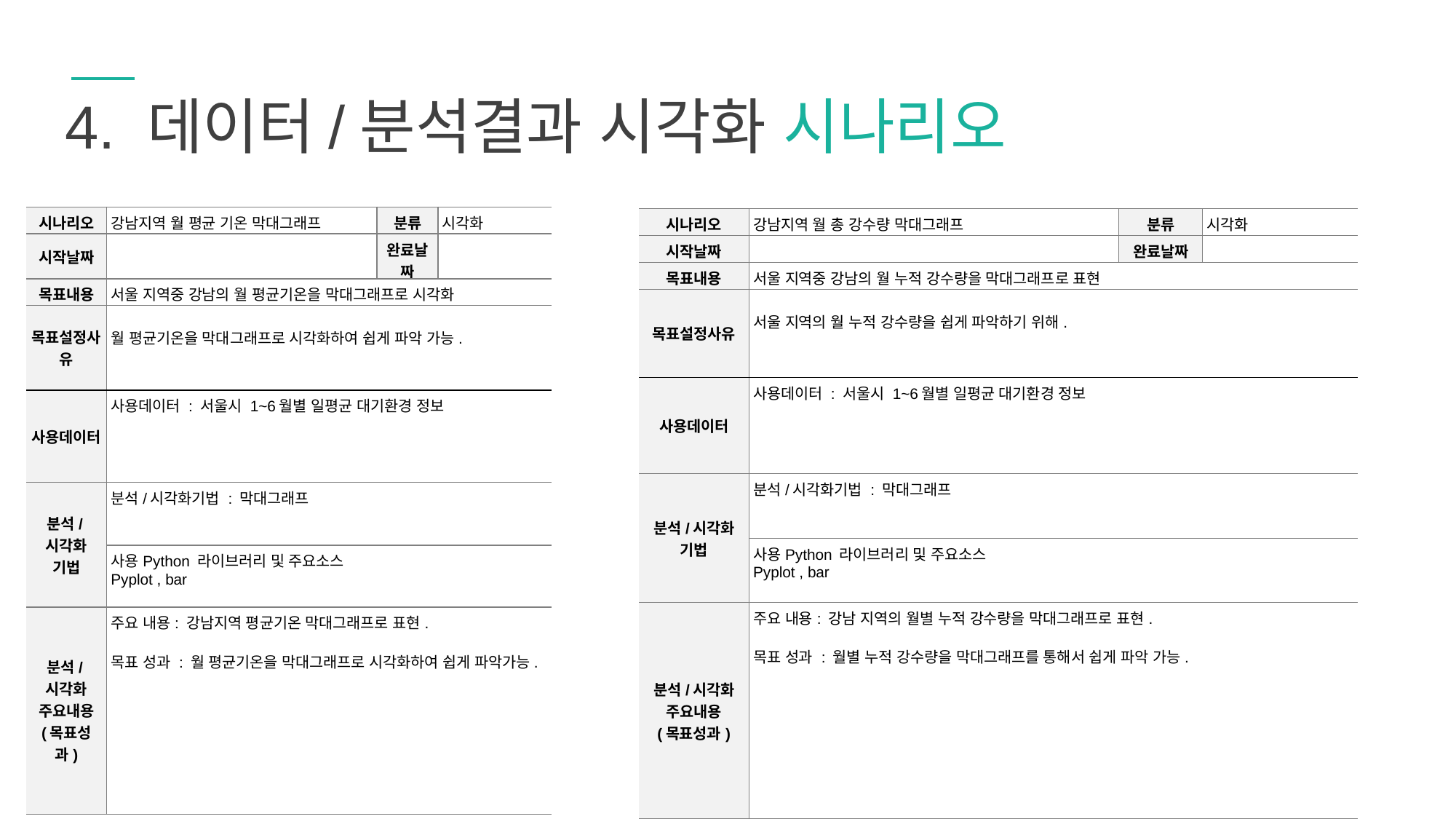

4. 데이터/분석결과 시각화 시나리오
| 시나리오 | 강남지역 월 평균 기온 막대그래프 | 분류 | 시각화 |
| --- | --- | --- | --- |
| 시작날짜 |  | 완료날짜 |  |
| 목표내용 | 서울 지역중 강남의 월 평균기온을 막대그래프로 시각화 |  |  |
| 목표설정사유 | 월 평균기온을 막대그래프로 시각화하여 쉽게 파악 가능. |  |  |
| 사용데이터 | 사용데이터 : 서울시 1~6월별 일평균 대기환경 정보 |  |  |
| 분석/시각화 기법 | 분석/시각화기법 : 막대그래프 |  |  |
|  | 사용Python 라이브러리 및 주요소스 Pyplot , bar |  |  |
| 분석/시각화 주요내용 (목표성과) | 주요 내용: 강남지역 평균기온 막대그래프로 표현. 목표 성과 : 월 평균기온을 막대그래프로 시각화하여 쉽게 파악가능. |  |  |
| 시나리오 | 강남지역 월 총 강수량 막대그래프 | 분류 | 시각화 |
| --- | --- | --- | --- |
| 시작날짜 |  | 완료날짜 |  |
| 목표내용 | 서울 지역중 강남의 월 누적 강수량을 막대그래프로 표현 |  |  |
| 목표설정사유 | 서울 지역의 월 누적 강수량을 쉽게 파악하기 위해. |  |  |
| 사용데이터 | 사용데이터 : 서울시 1~6월별 일평균 대기환경 정보 |  |  |
| 분석/시각화 기법 | 분석/시각화기법 : 막대그래프 |  |  |
|  | 사용Python 라이브러리 및 주요소스 Pyplot , bar |  |  |
| 분석/시각화 주요내용 (목표성과) | 주요 내용: 강남 지역의 월별 누적 강수량을 막대그래프로 표현. 목표 성과 : 월별 누적 강수량을 막대그래프를 통해서 쉽게 파악 가능. |  |  |